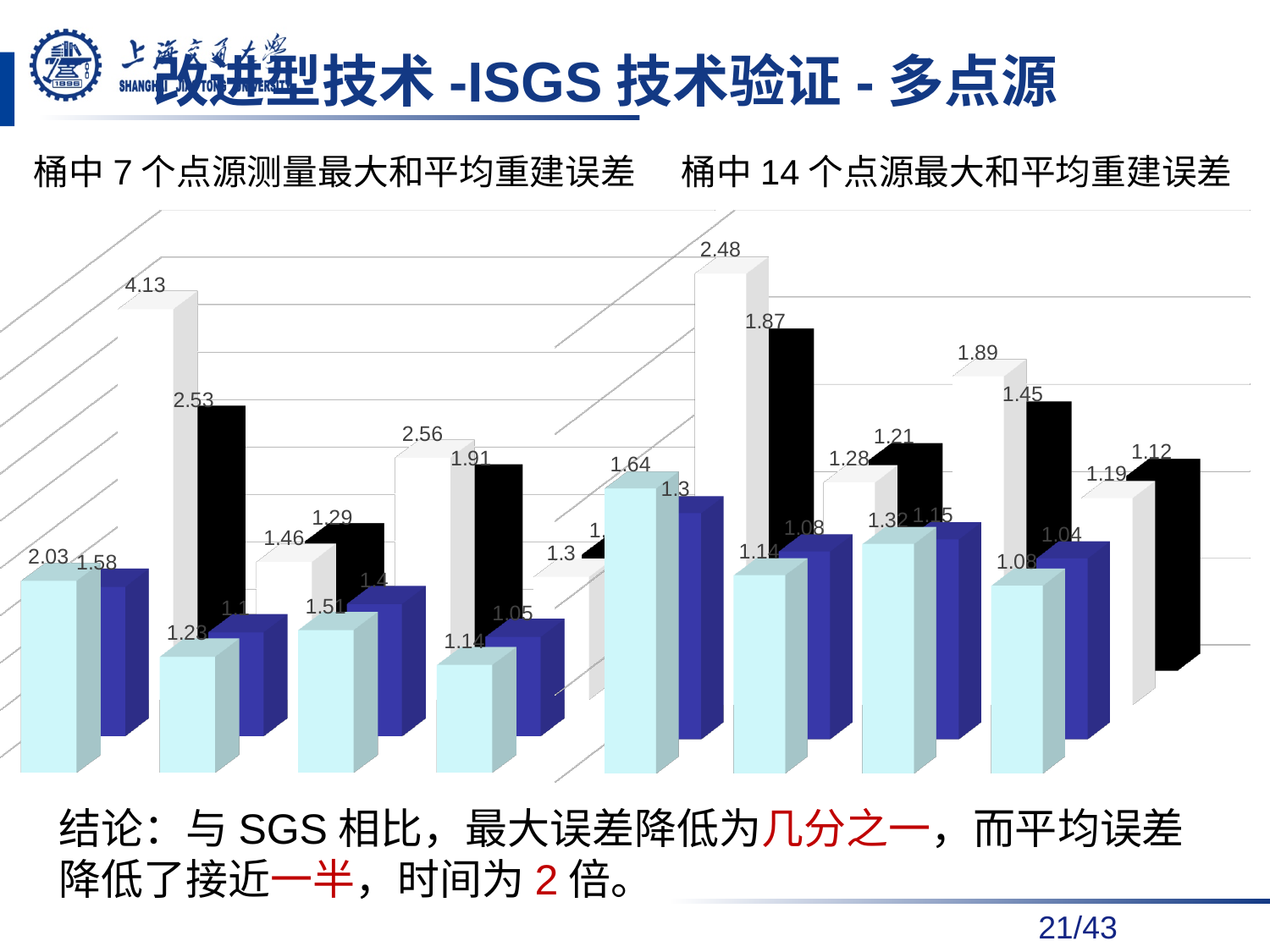

# 改进型技术-ISGS技术验证-多点源
桶中7个点源测量最大和平均重建误差
桶中14个点源最大和平均重建误差

[unsupported chart]

[unsupported chart]

结论：与SGS相比，最大误差降低为几分之一，而平均误差降低了接近一半，时间为2倍。